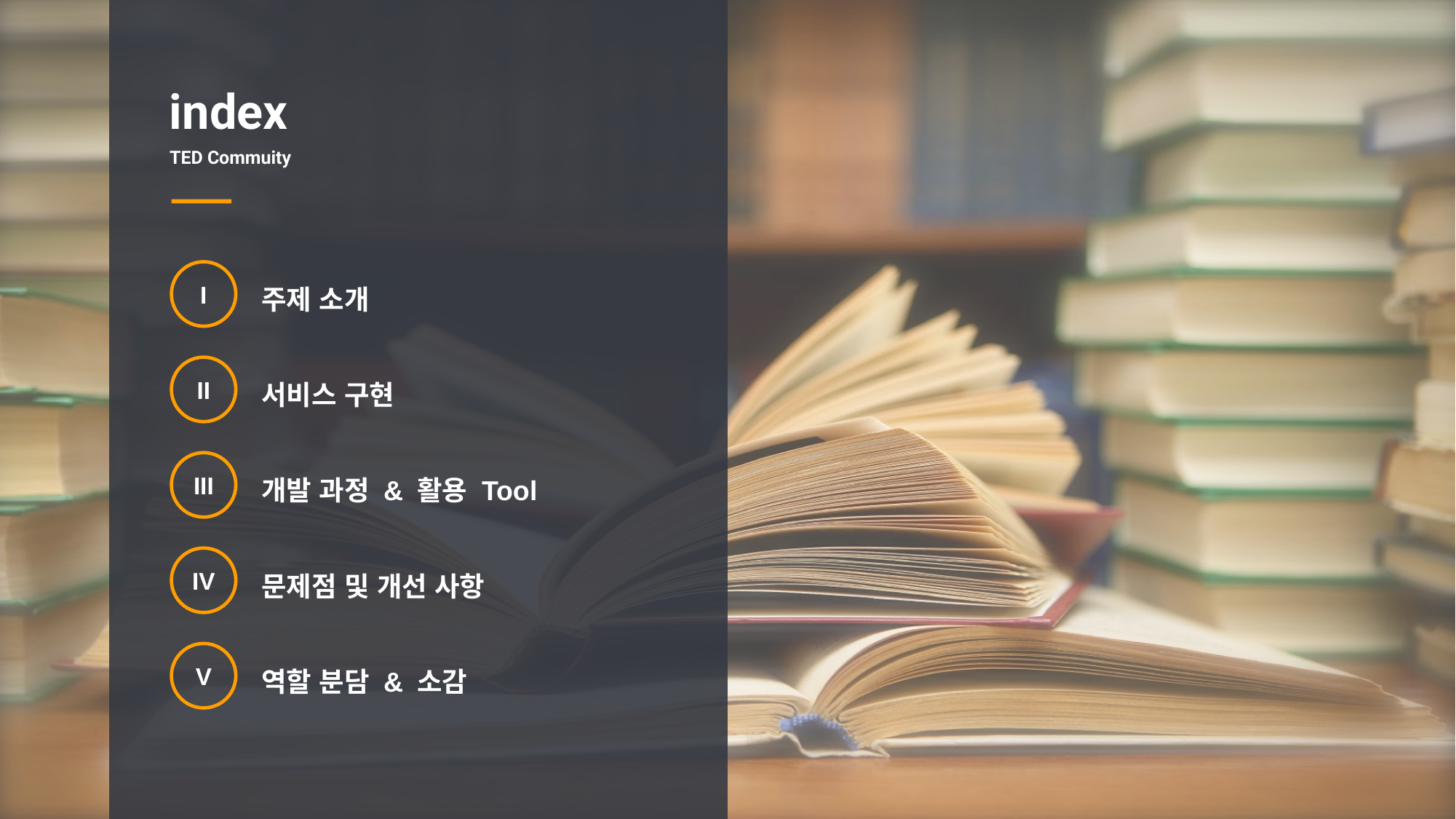

index
TED Commuity

주제 소개
I
서비스 구현
II
개발 과정 & 활용 Tool
III
문제점 및 개선 사항
IV
역할 분담 & 소감
V